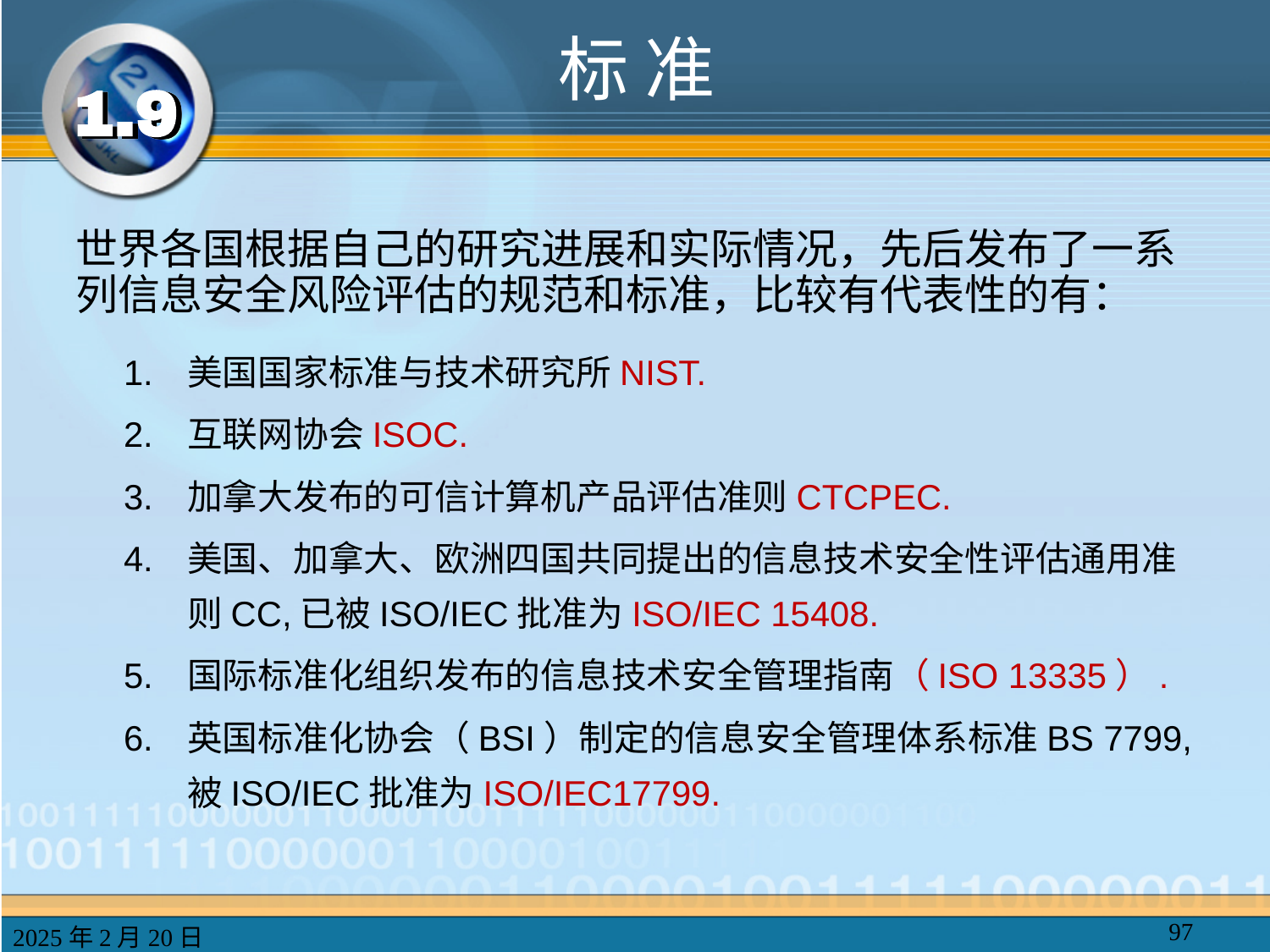

# 标 准
1.9
世界各国根据自己的研究进展和实际情况，先后发布了一系列信息安全风险评估的规范和标准，比较有代表性的有：
美国国家标准与技术研究所NIST.
互联网协会ISOC.
加拿大发布的可信计算机产品评估准则CTCPEC.
美国、加拿大、欧洲四国共同提出的信息技术安全性评估通用准则CC,已被ISO/IEC批准为ISO/IEC 15408.
国际标准化组织发布的信息技术安全管理指南（ISO 13335）.
英国标准化协会（BSI）制定的信息安全管理体系标准BS 7799,被ISO/IEC批准为ISO/IEC17799.

97
2025年2月20日